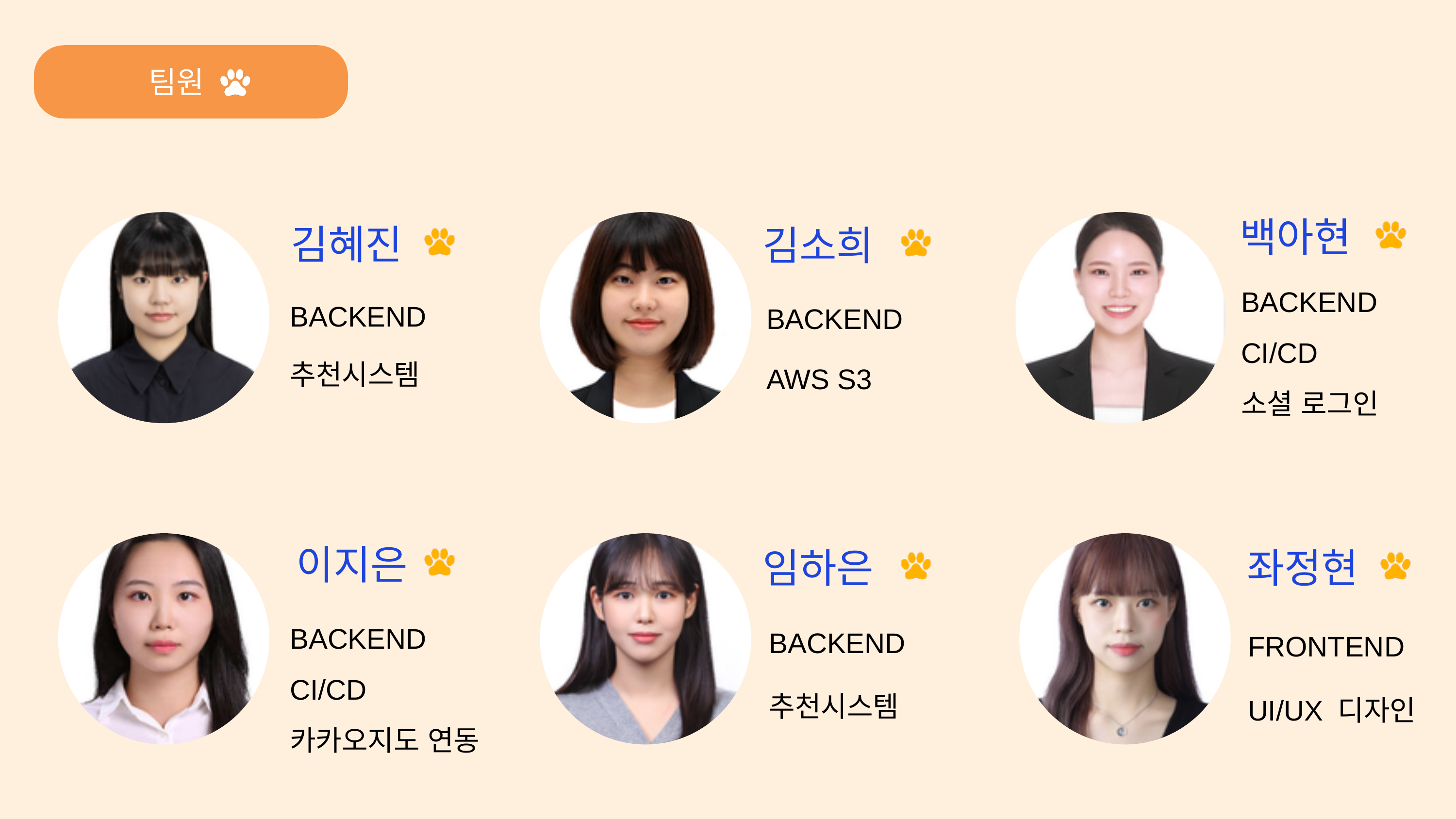

팀원
팀원

백아현

김혜진
김소희

BACKEND
CI/CD
소셜 로그인
BACKEND
추천시스템
BACKEND
AWS S3

이지은
임하은
좌정현

BACKEND
CI/CD
카카오지도 연동
BACKEND
추천시스템
FRONTEND
UI/UX 디자인